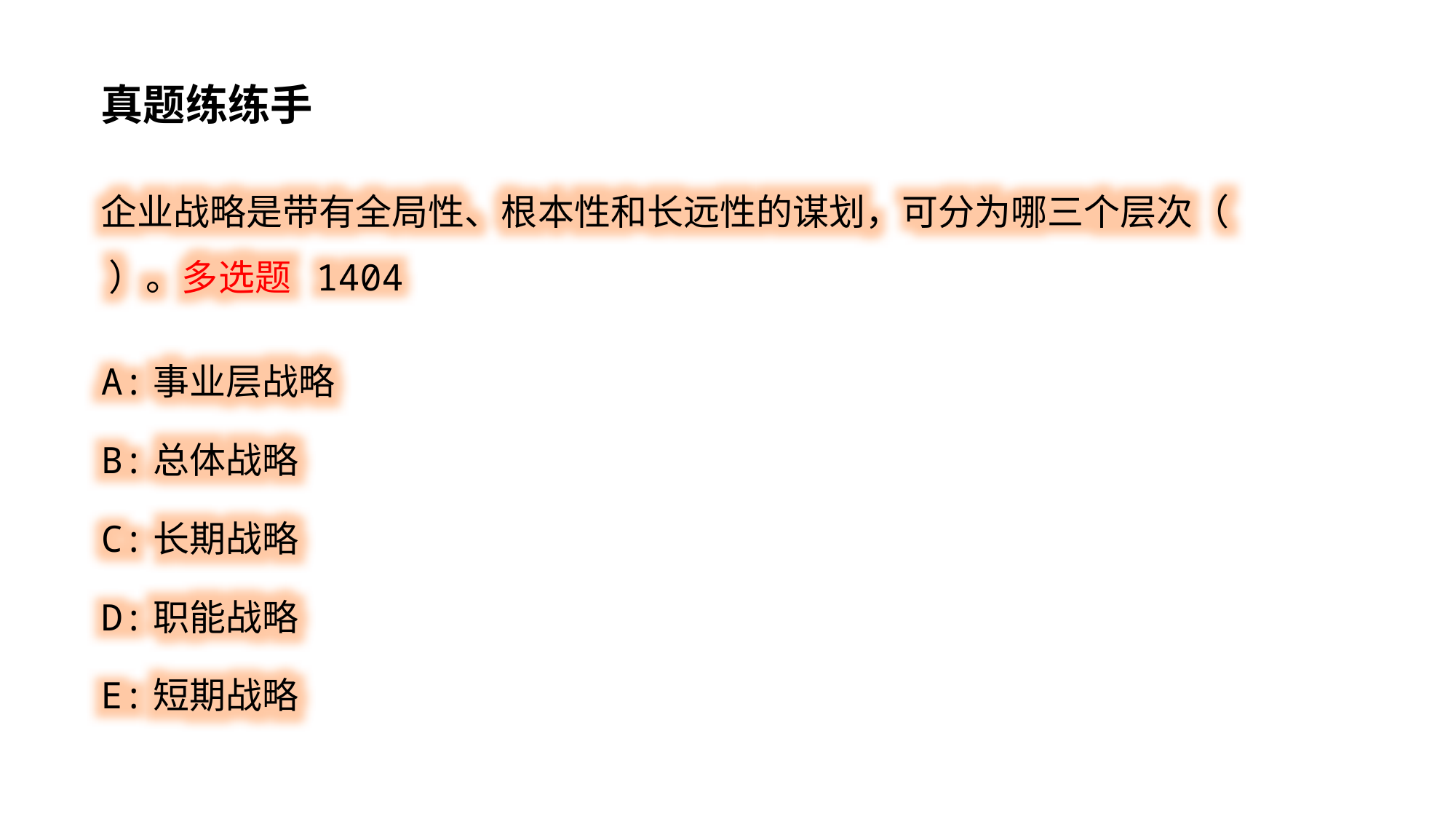

真题练练手
企业战略是带有全局性、根本性和长远性的谋划，可分为哪三个层次（         ）。多选题  1404

A:事业层战略

B:总体战略

C:长期战略

D:职能战略

E:短期战略